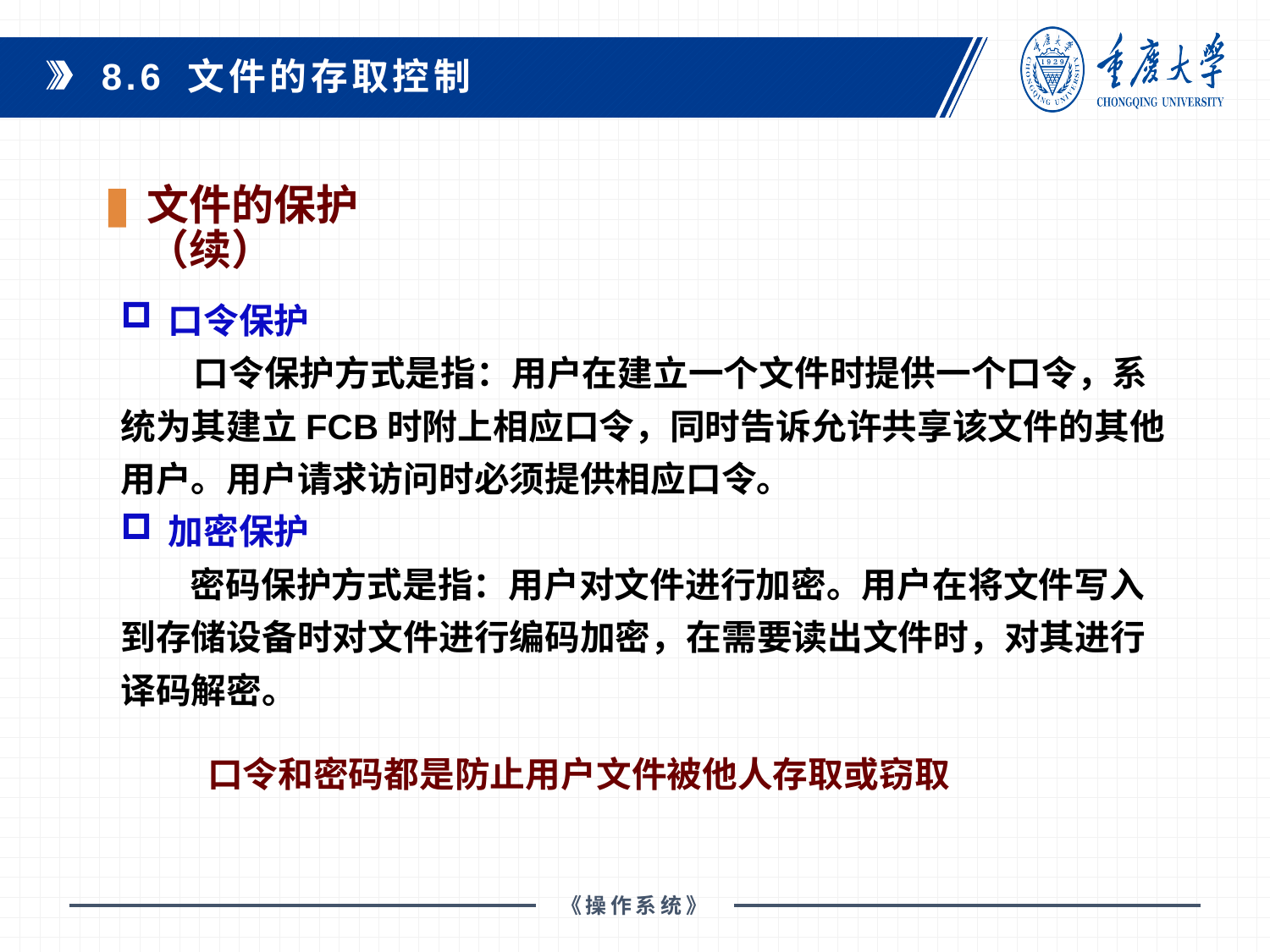

8.6 文件的存取控制
文件的保护（续）

口令保护
        口令保护方式是指：用户在建立一个文件时提供一个口令，系统为其建立FCB时附上相应口令，同时告诉允许共享该文件的其他用户。用户请求访问时必须提供相应口令。
加密保护
   密码保护方式是指：用户对文件进行加密。用户在将文件写入到存储设备时对文件进行编码加密，在需要读出文件时，对其进行译码解密。

口令和密码都是防止用户文件被他人存取或窃取